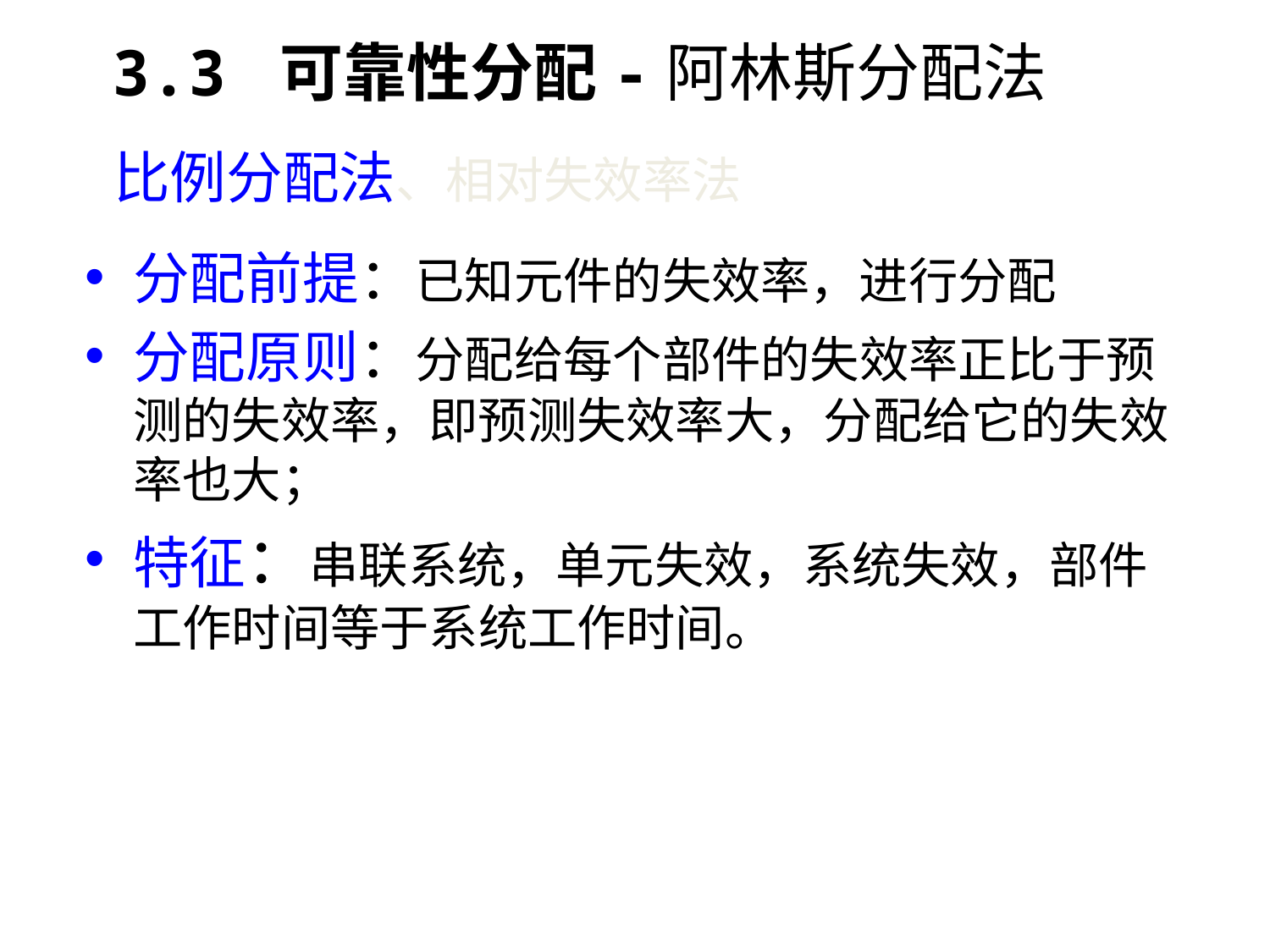

3.3 可靠性分配-阿林斯分配法
 比例分配法、相对失效率法
分配前提：已知元件的失效率，进行分配
分配原则：分配给每个部件的失效率正比于预测的失效率，即预测失效率大，分配给它的失效率也大；
特征：串联系统，单元失效，系统失效，部件工作时间等于系统工作时间。